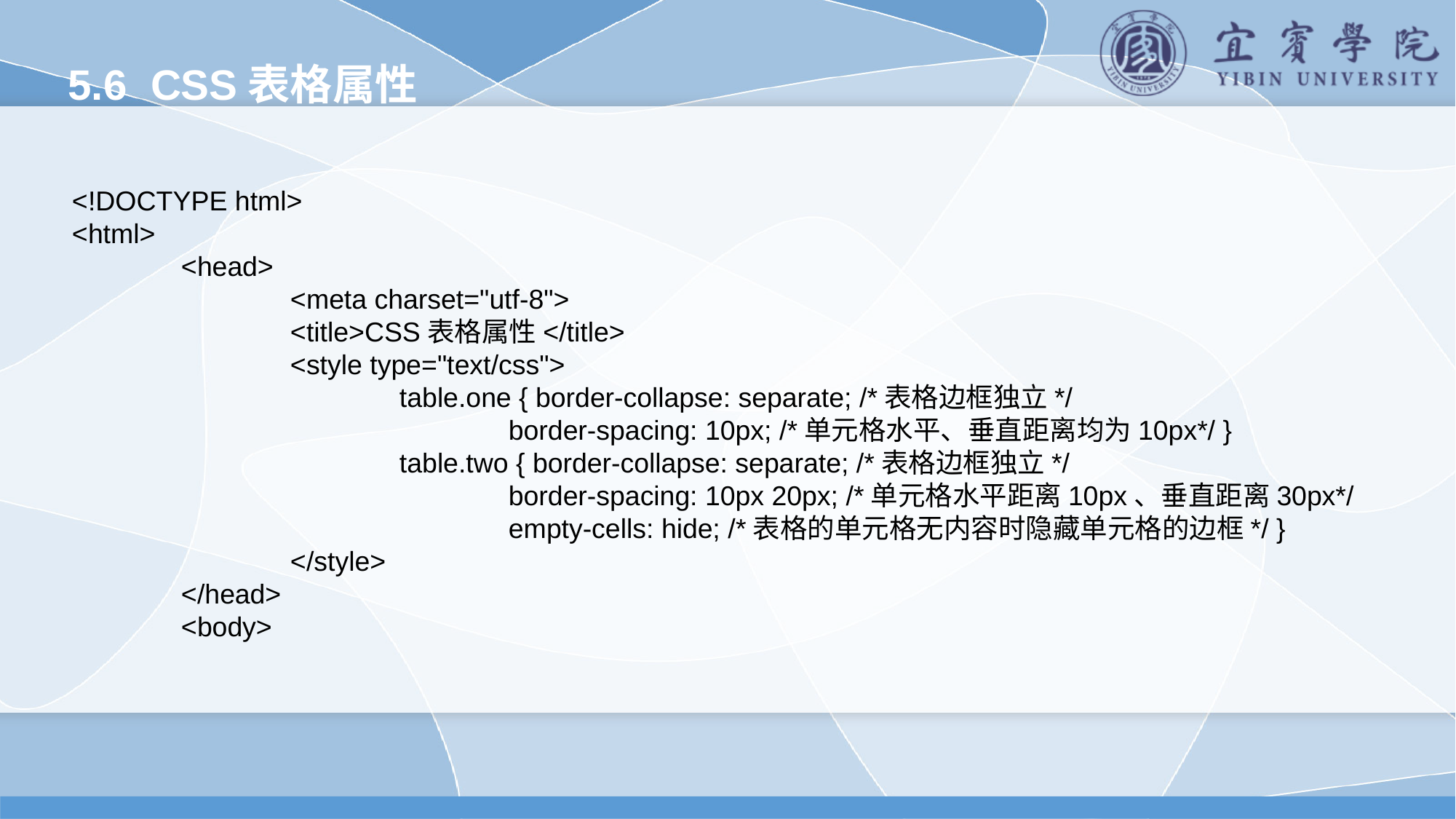

5.6  CSS表格属性
<!DOCTYPE html>
<html>
	<head>
		<meta charset="utf-8">
		<title>CSS表格属性</title>
		<style type="text/css">
			table.one { border-collapse: separate; /*表格边框独立*/
				border-spacing: 10px; /*单元格水平、垂直距离均为10px*/ }
			table.two { border-collapse: separate; /*表格边框独立*/
				border-spacing: 10px 20px; /*单元格水平距离10px、垂直距离30px*/
				empty-cells: hide; /*表格的单元格无内容时隐藏单元格的边框*/ }
		</style>
	</head>
	<body>